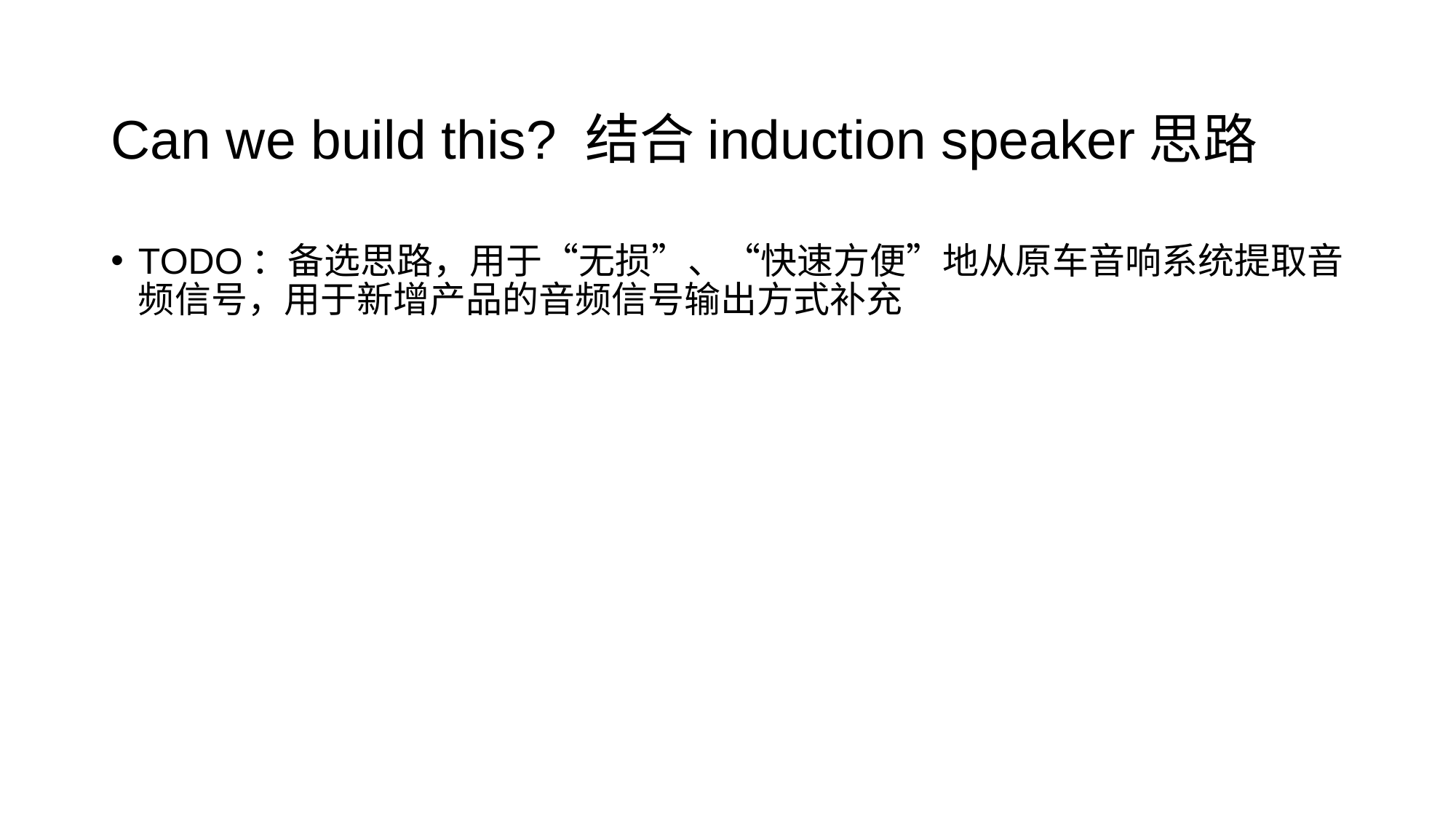

# Can we build this? 结合induction speaker思路
TODO：备选思路，用于“无损”、“快速方便”地从原车音响系统提取音频信号，用于新增产品的音频信号输出方式补充